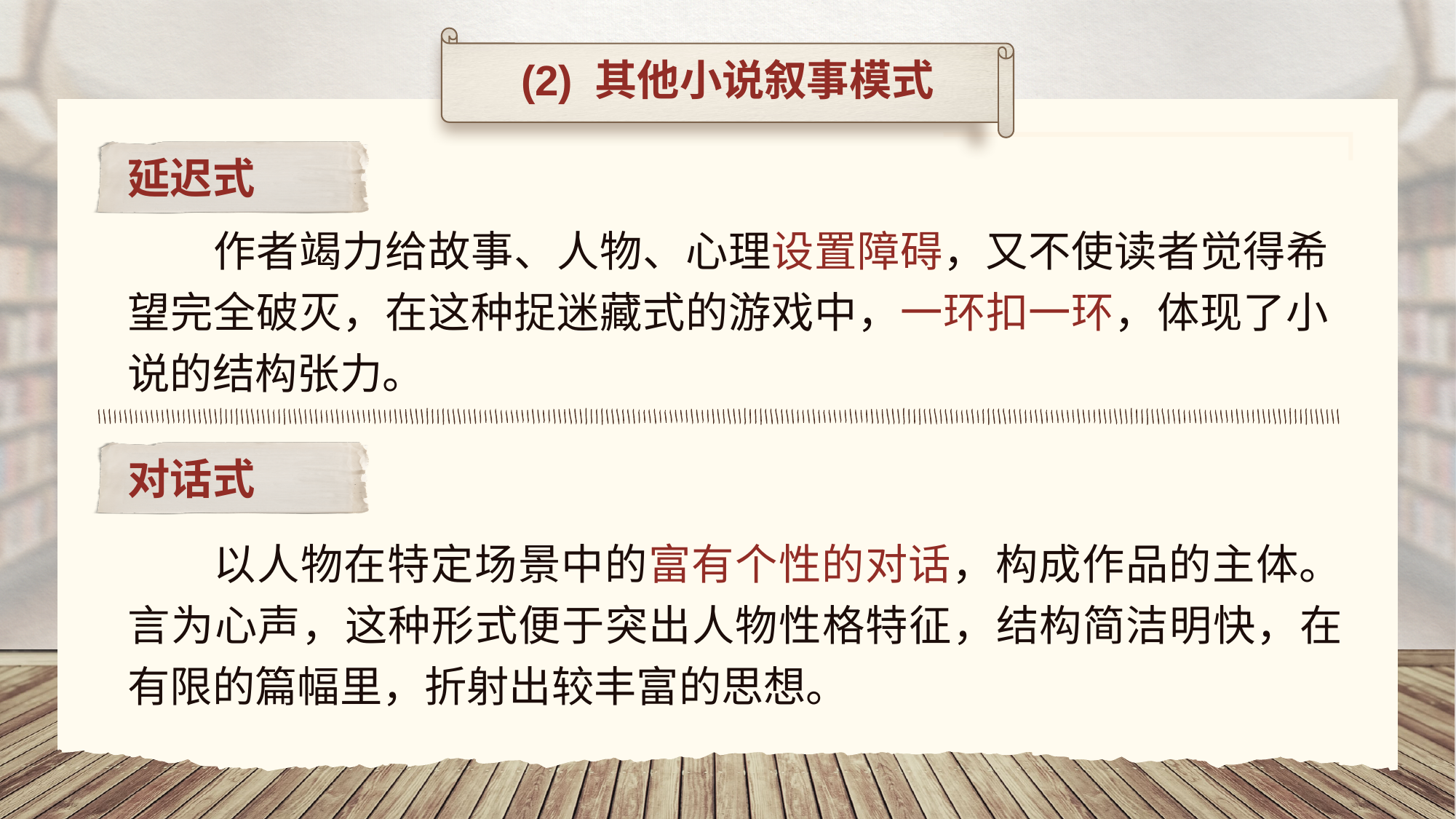

(2) 其他小说叙事模式

延迟式
作者竭力给故事、人物、心理设置障碍，又不使读者觉得希望完全破灭，在这种捉迷藏式的游戏中，一环扣一环，体现了小说的结构张力。

对话式
以人物在特定场景中的富有个性的对话，构成作品的主体。言为心声，这种形式便于突出人物性格特征，结构简洁明快，在有限的篇幅里，折射出较丰富的思想。